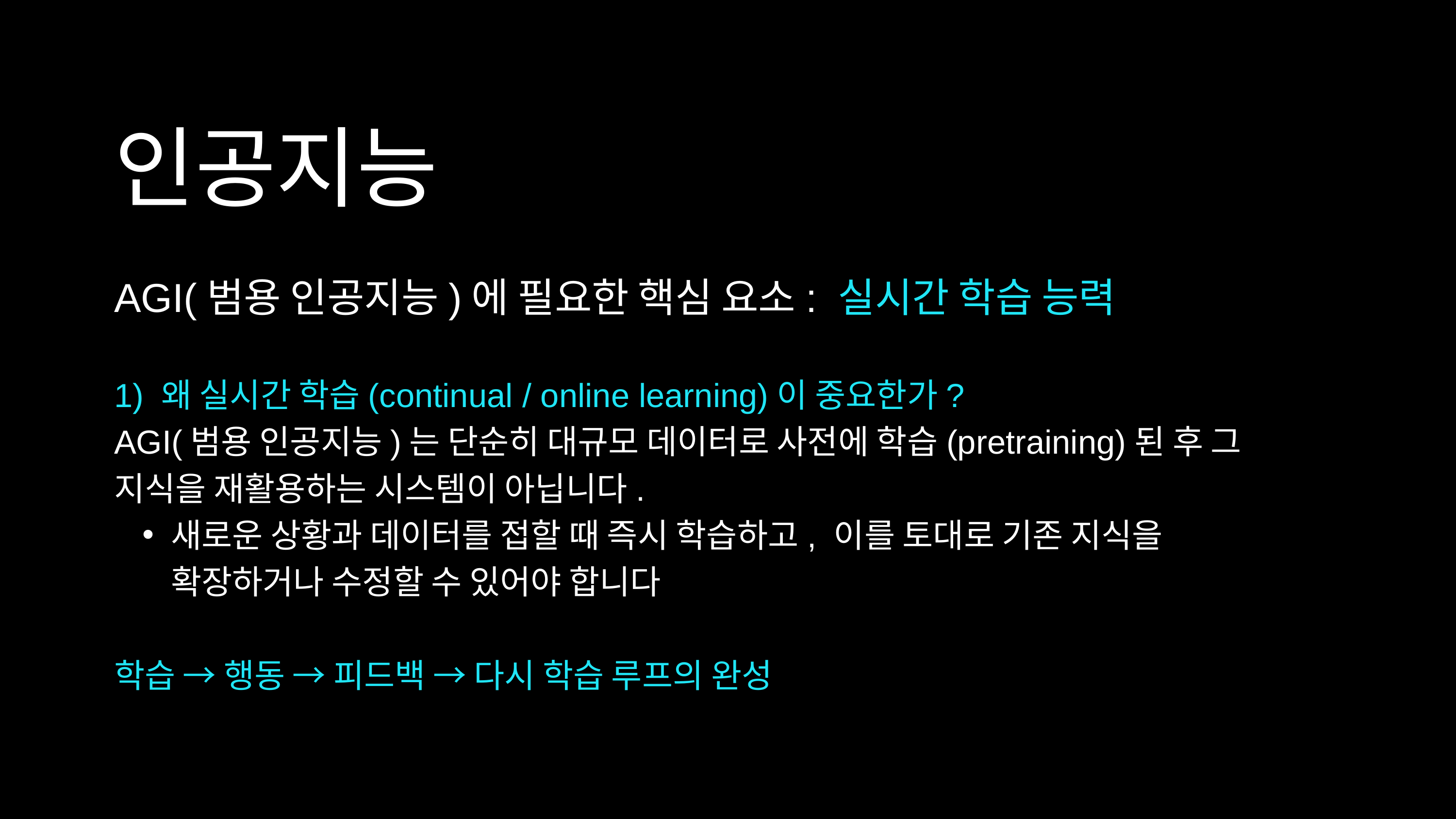

인공지능
AGI(범용 인공지능)에 필요한 핵심 요소: 실시간 학습 능력

1) 왜 실시간 학습(continual / online learning)이 중요한가?
AGI(범용 인공지능)는 단순히 대규모 데이터로 사전에 학습(pretraining)된 후 그 지식을 재활용하는 시스템이 아닙니다.
새로운 상황과 데이터를 접할 때 즉시 학습하고, 이를 토대로 기존 지식을 확장하거나 수정할 수 있어야 합니다

학습 → 행동 → 피드백 → 다시 학습 루프의 완성